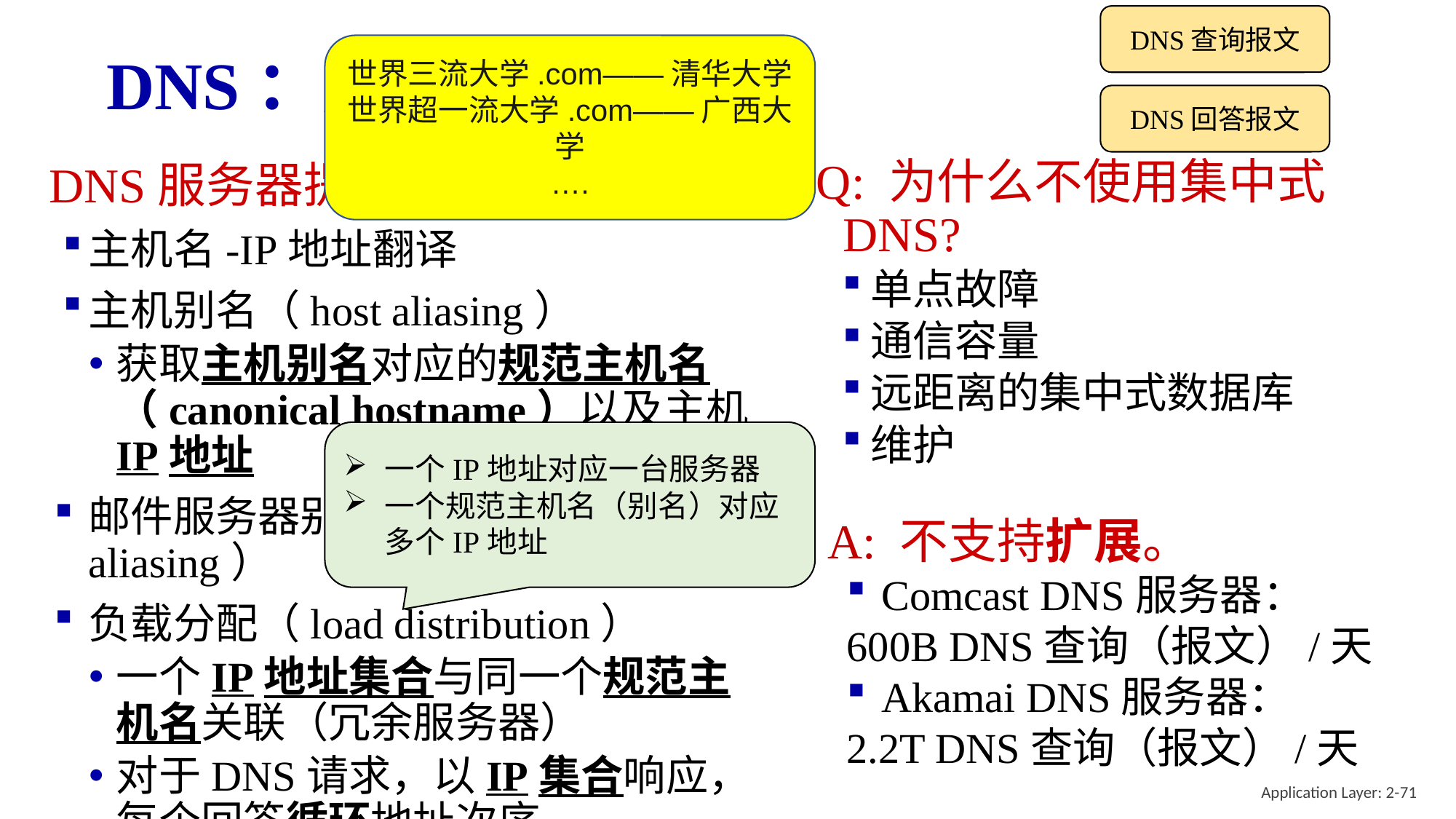

DNS查询报文
# DNS：服务，架构
世界三流大学.com——清华大学
世界超一流大学.com——广西大学
….
DNS回答报文
Q: 为什么不使用集中式DNS?
单点故障
通信容量
远距离的集中式数据库
维护
DNS服务器提供的服务:
主机名-IP地址翻译
主机别名（host aliasing）
获取主机别名对应的规范主机名（canonical hostname）以及主机IP地址
邮件服务器别名（mail server aliasing）
负载分配（load distribution）
一个IP地址集合与同一个规范主机名关联（冗余服务器）
对于DNS请求，以IP集合响应，每个回答循环地址次序
一个IP地址对应一台服务器
一个规范主机名（别名）对应多个IP地址
A: 不支持扩展。
Comcast DNS服务器：
600B DNS查询（报文）/天
Akamai DNS服务器：
2.2T DNS查询（报文）/天
Application Layer: 2-71